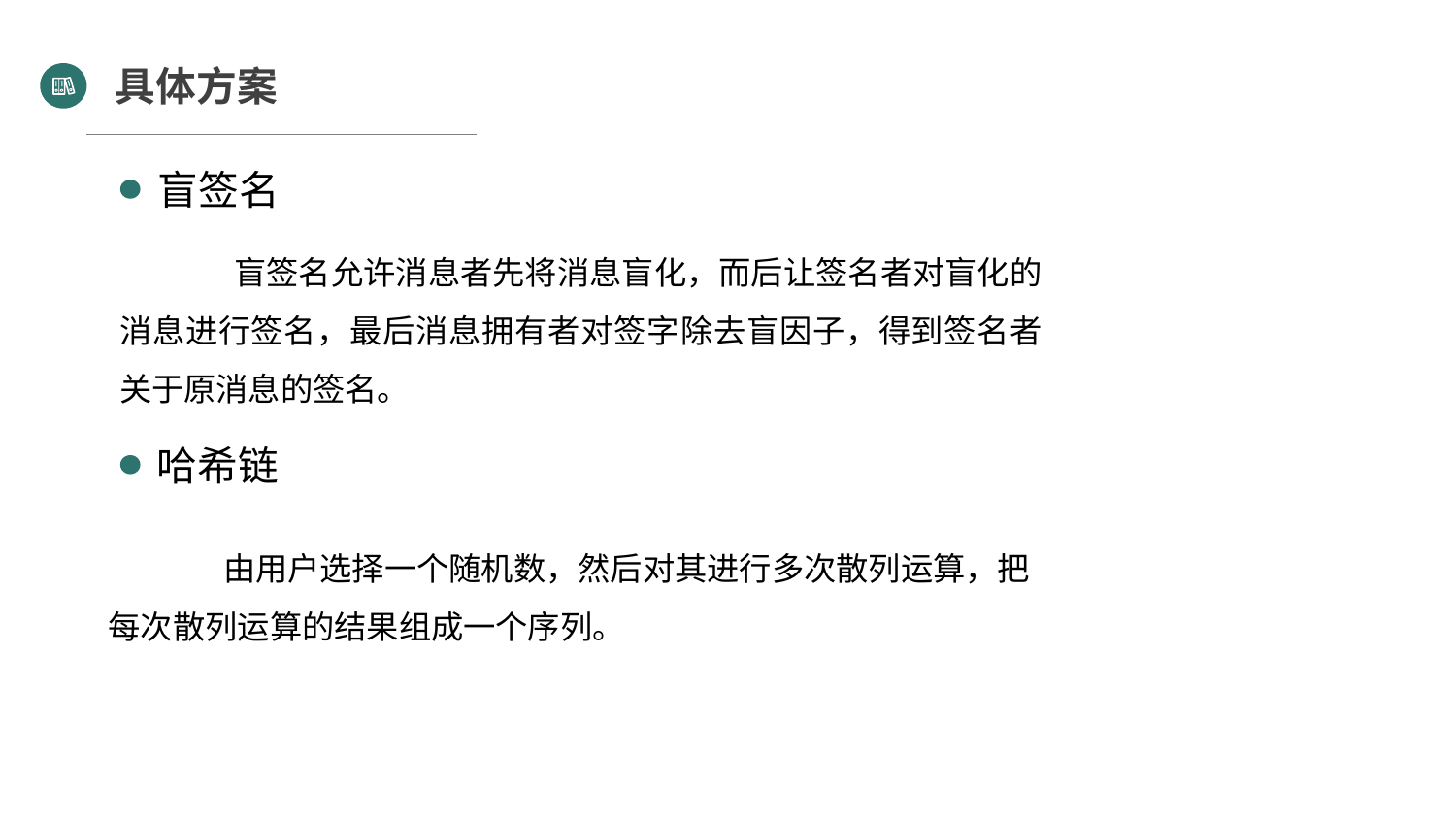

具体方案

盲签名

盲签名允许消息者先将消息盲化，而后让签名者对盲化的消息进行签名，最后消息拥有者对签字除去盲因子，得到签名者关于原消息的签名。
哈希链

由用户选择一个随机数，然后对其进行多次散列运算，把每次散列运算的结果组成一个序列。